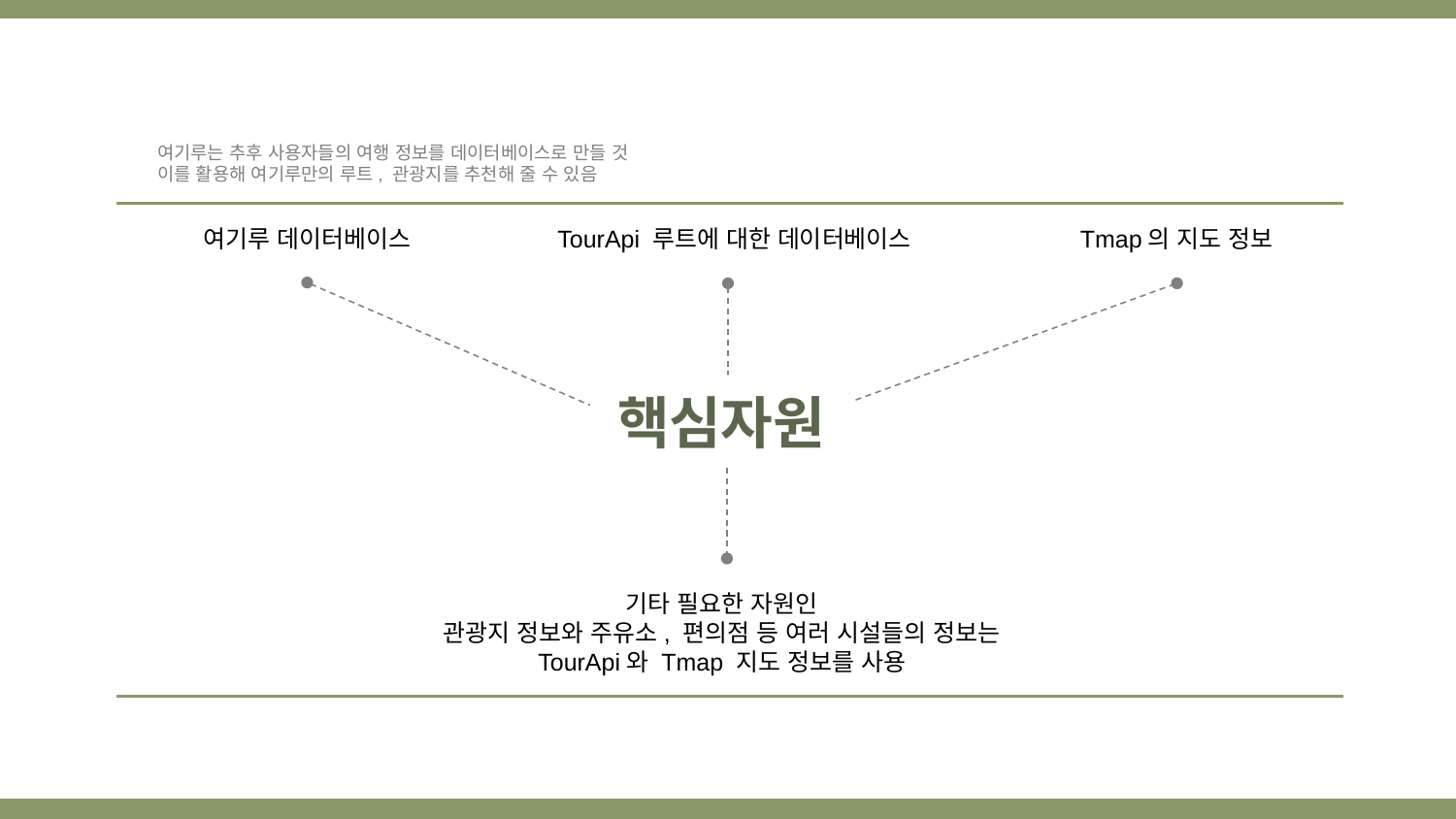

여기루는 추후 사용자들의 여행 정보를 데이터베이스로 만들 것
이를 활용해 여기루만의 루트, 관광지를 추천해 줄 수 있음
여기루 데이터베이스
Tmap의 지도 정보
TourApi 루트에 대한 데이터베이스
핵심자원
기타 필요한 자원인
관광지 정보와 주유소, 편의점 등 여러 시설들의 정보는
TourApi와 Tmap 지도 정보를 사용